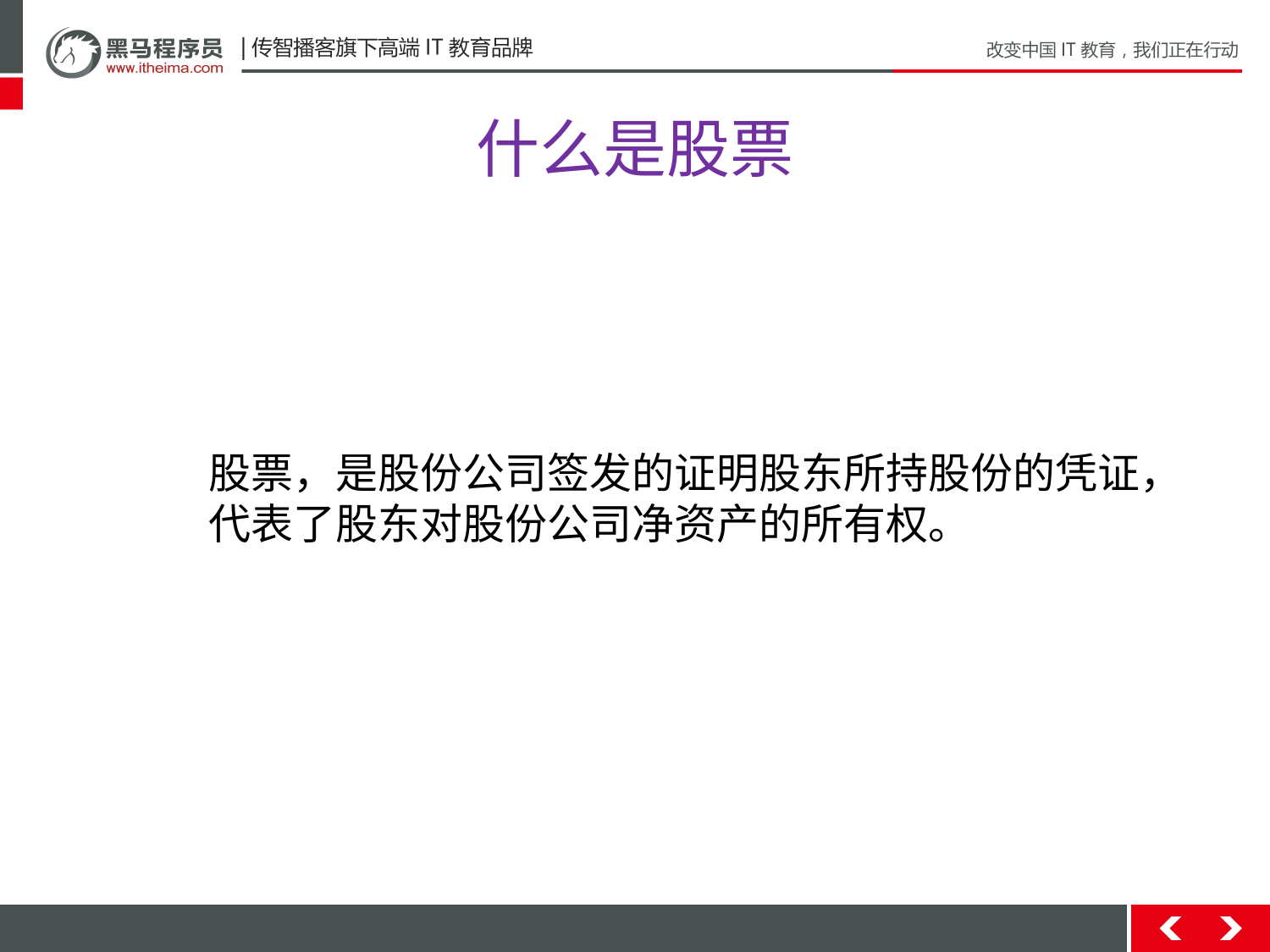

# 什么是股票
股票，是股份公司签发的证明股东所持股份的凭证，
代表了股东对股份公司净资产的所有权。